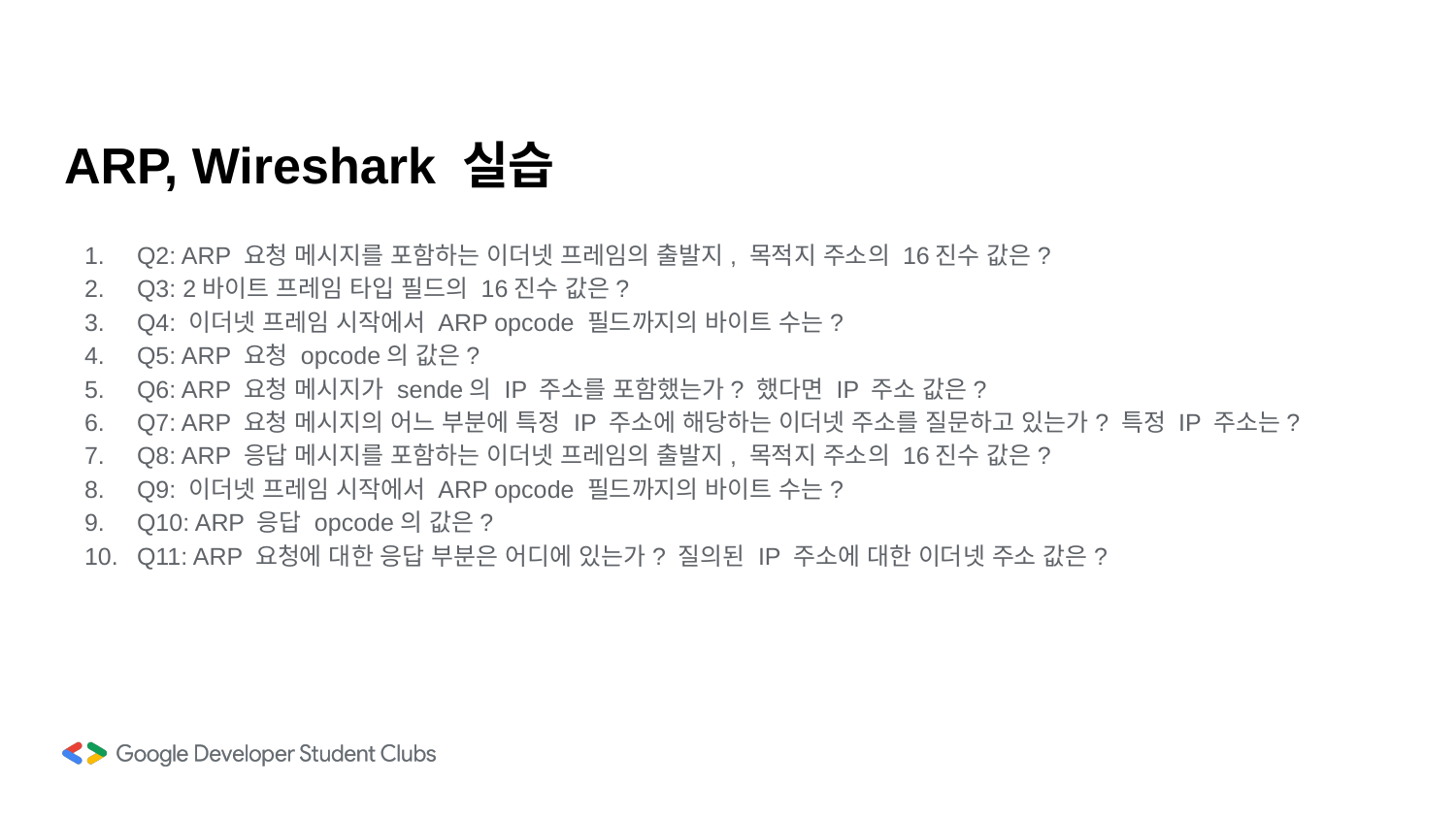

# ARP, Wireshark 실습
Q2: ARP 요청 메시지를 포함하는 이더넷 프레임의 출발지, 목적지 주소의 16진수 값은?
Q3: 2바이트 프레임 타입 필드의 16진수 값은?
Q4: 이더넷 프레임 시작에서 ARP opcode 필드까지의 바이트 수는?
Q5: ARP 요청 opcode의 값은?
Q6: ARP 요청 메시지가 sende의 IP 주소를 포함했는가? 했다면 IP 주소 값은?
Q7: ARP 요청 메시지의 어느 부분에 특정 IP 주소에 해당하는 이더넷 주소를 질문하고 있는가? 특정 IP 주소는?
Q8: ARP 응답 메시지를 포함하는 이더넷 프레임의 출발지, 목적지 주소의 16진수 값은?
Q9: 이더넷 프레임 시작에서 ARP opcode 필드까지의 바이트 수는?
Q10: ARP 응답 opcode의 값은?
Q11: ARP 요청에 대한 응답 부분은 어디에 있는가? 질의된 IP 주소에 대한 이더넷 주소 값은?